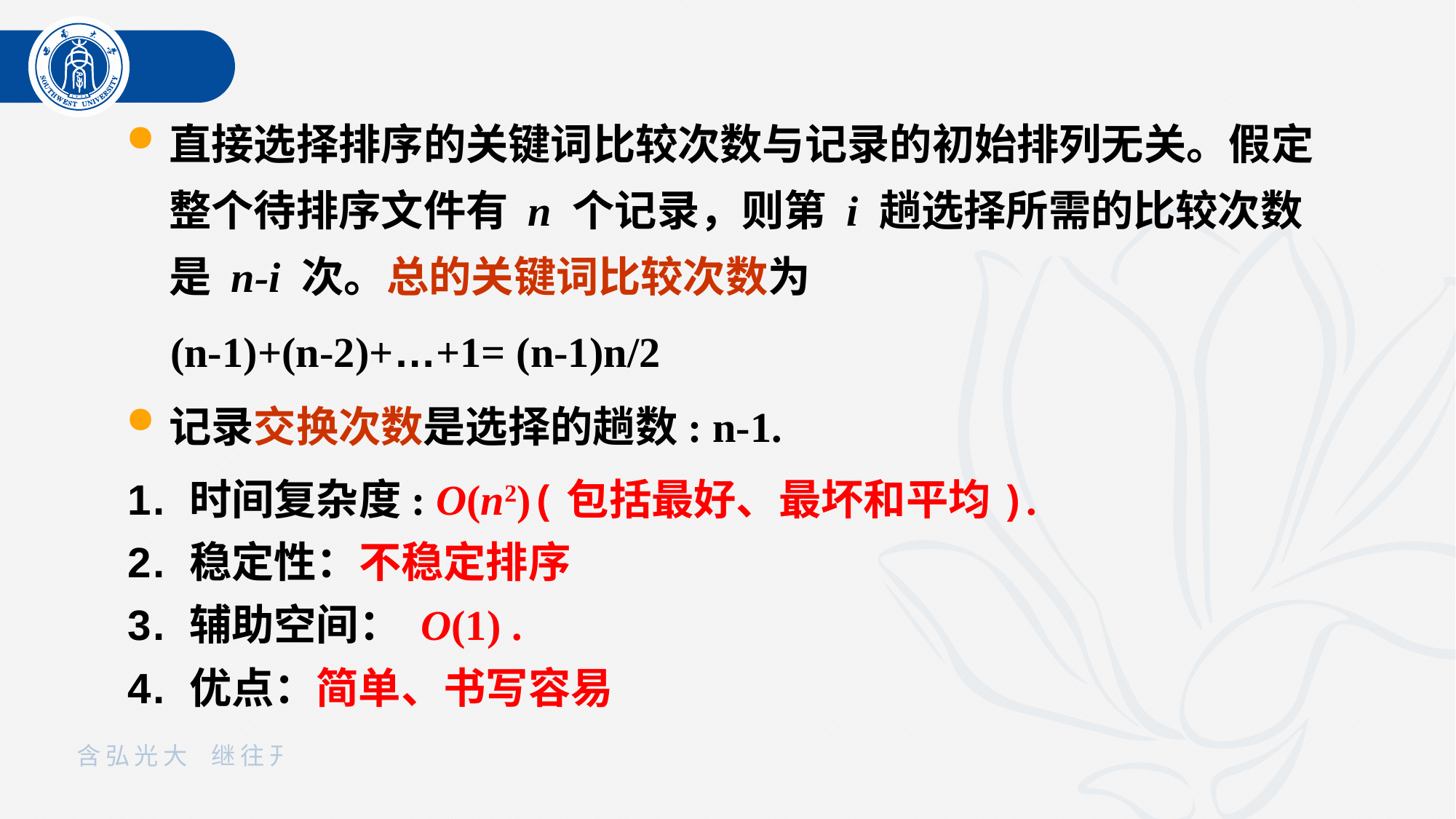

直接选择排序的关键词比较次数与记录的初始排列无关。假定整个待排序文件有 n 个记录，则第 i 趟选择所需的比较次数是 n-i 次。总的关键词比较次数为
    (n-1)+(n-2)+…+1= (n-1)n/2
记录交换次数是选择的趟数: n-1.

时间复杂度: O(n2)(包括最好、最坏和平均).
稳定性：不稳定排序
辅助空间： O(1) .
优点：简单、书写容易